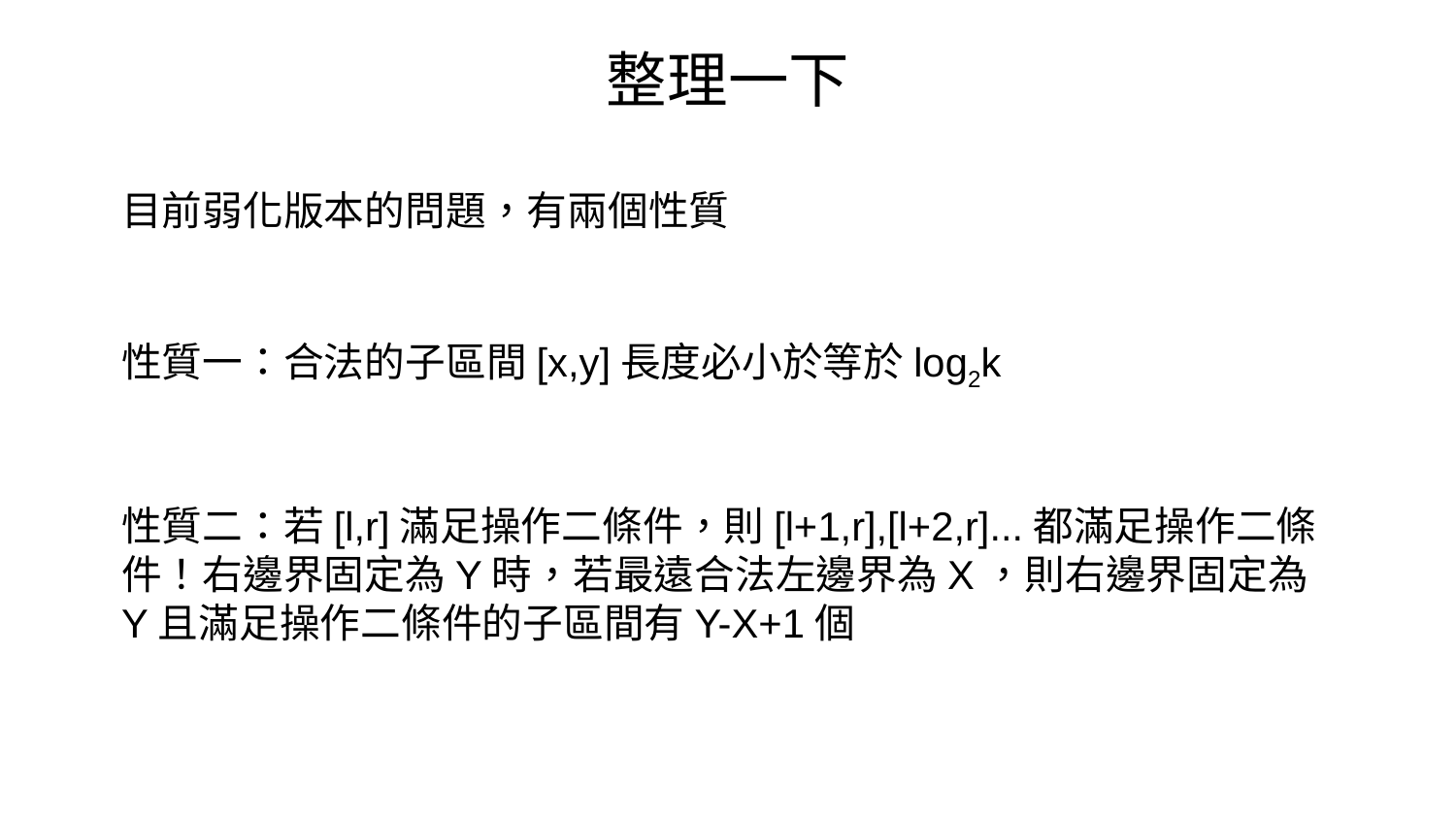

整理一下
目前弱化版本的問題，有兩個性質

性質一：合法的子區間[x,y]長度必小於等於log2k

性質二：若[l,r]滿足操作二條件，則[l+1,r],[l+2,r]...都滿足操作二條件！右邊界固定為Y時，若最遠合法左邊界為X，則右邊界固定為Y且滿足操作二條件的子區間有Y-X+1個